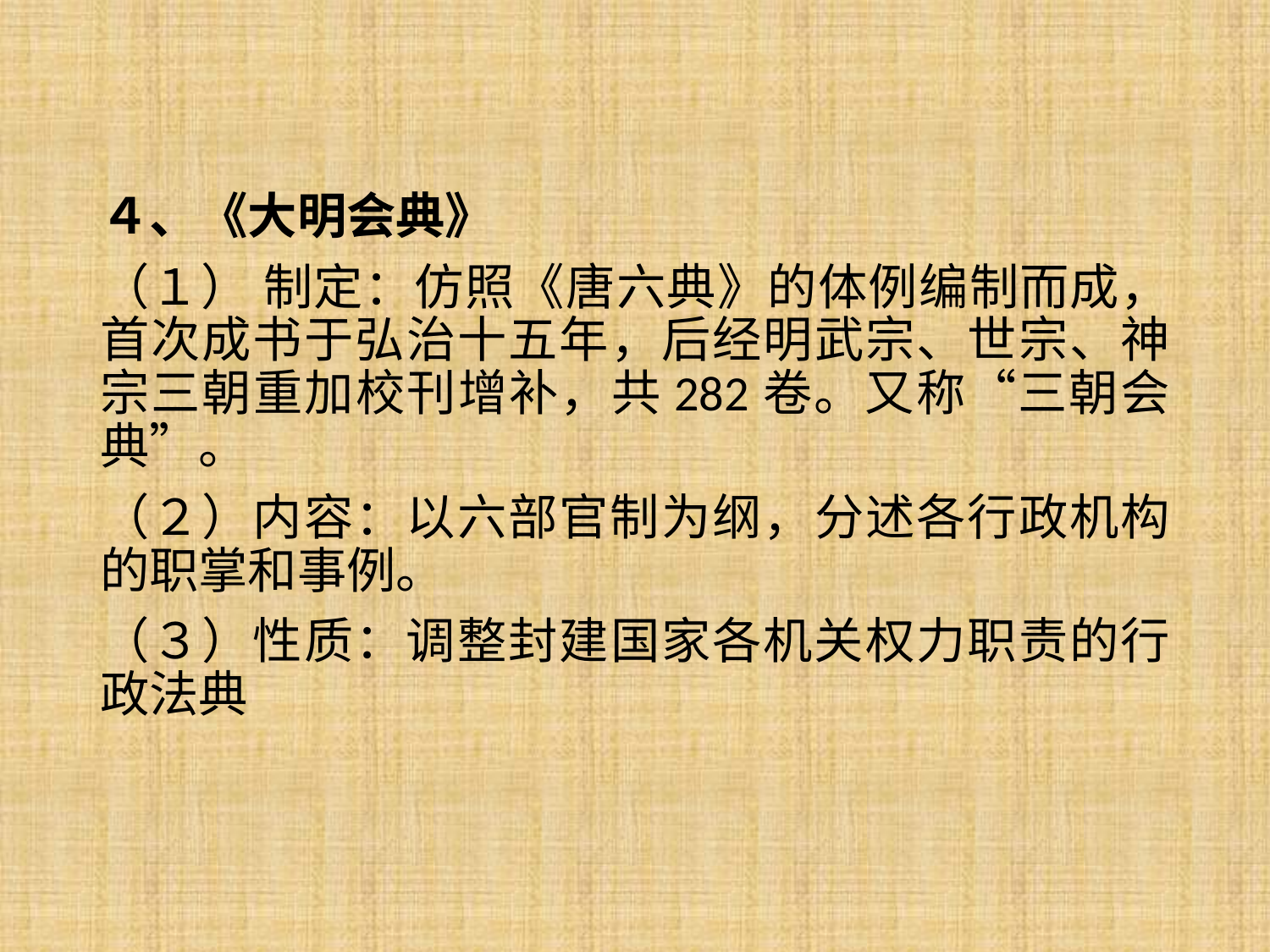

４、《大明会典》
（１） 制定：仿照《唐六典》的体例编制而成，首次成书于弘治十五年，后经明武宗、世宗、神宗三朝重加校刊增补，共282卷。又称“三朝会典”。
（２）内容：以六部官制为纲，分述各行政机构的职掌和事例。
（３）性质：调整封建国家各机关权力职责的行政法典